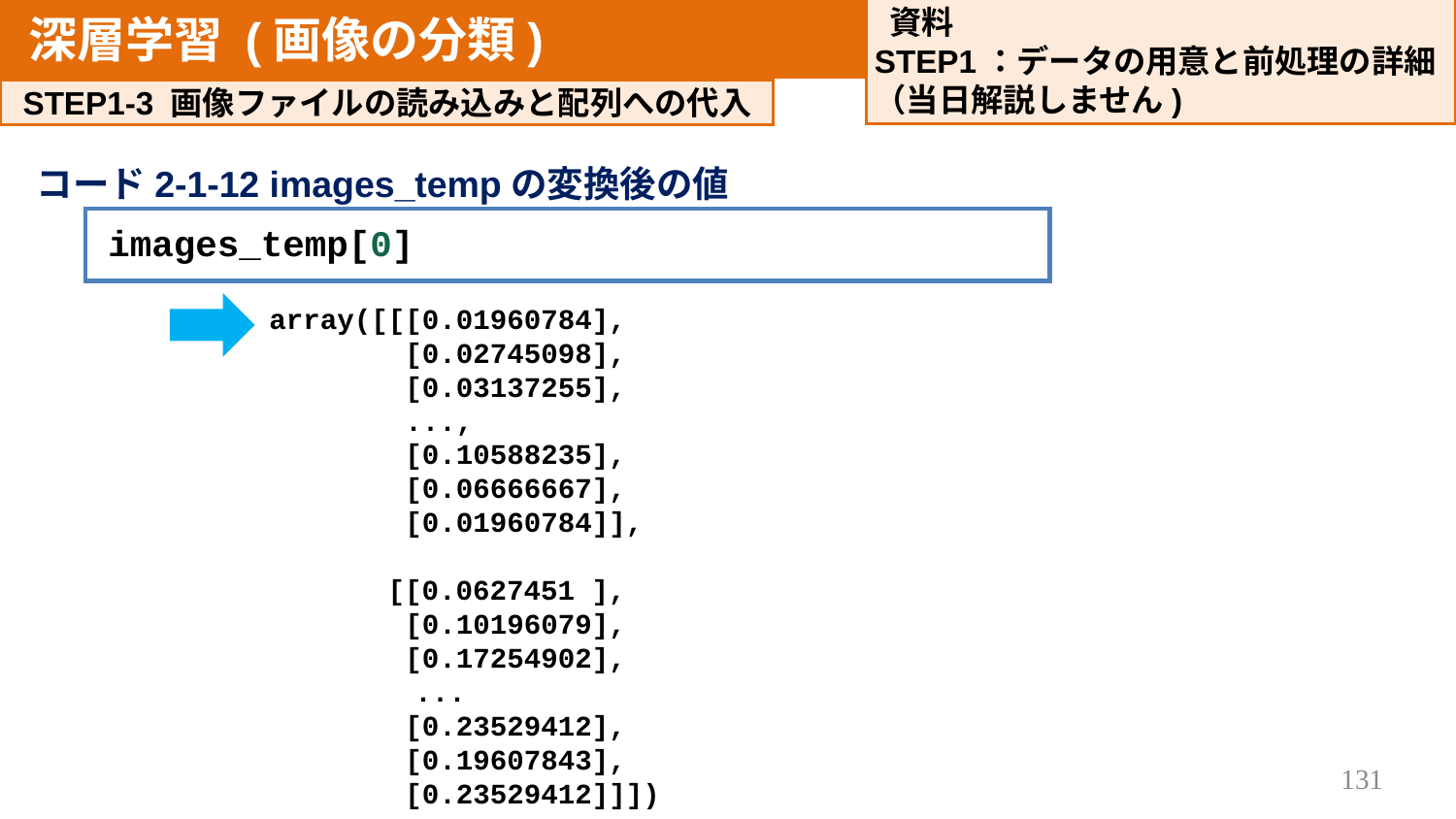

資料
STEP1：データの用意と前処理の詳細
（​当日解説しません)
深層学習 (画像の分類)
決定木分析
STEP1-3 画像ファイルの読み込みと配列への代入
コード2-1-12 images_tempの変換後の値
images_temp[0]

array([[[0.01960784],
        [0.02745098],
        [0.03137255],
        ...,
        [0.10588235],
        [0.06666667],
        [0.01960784]],

       [[0.0627451 ],
        [0.10196079],
        [0.17254902],
	...
        [0.23529412],
        [0.19607843],
        [0.23529412]]])
131